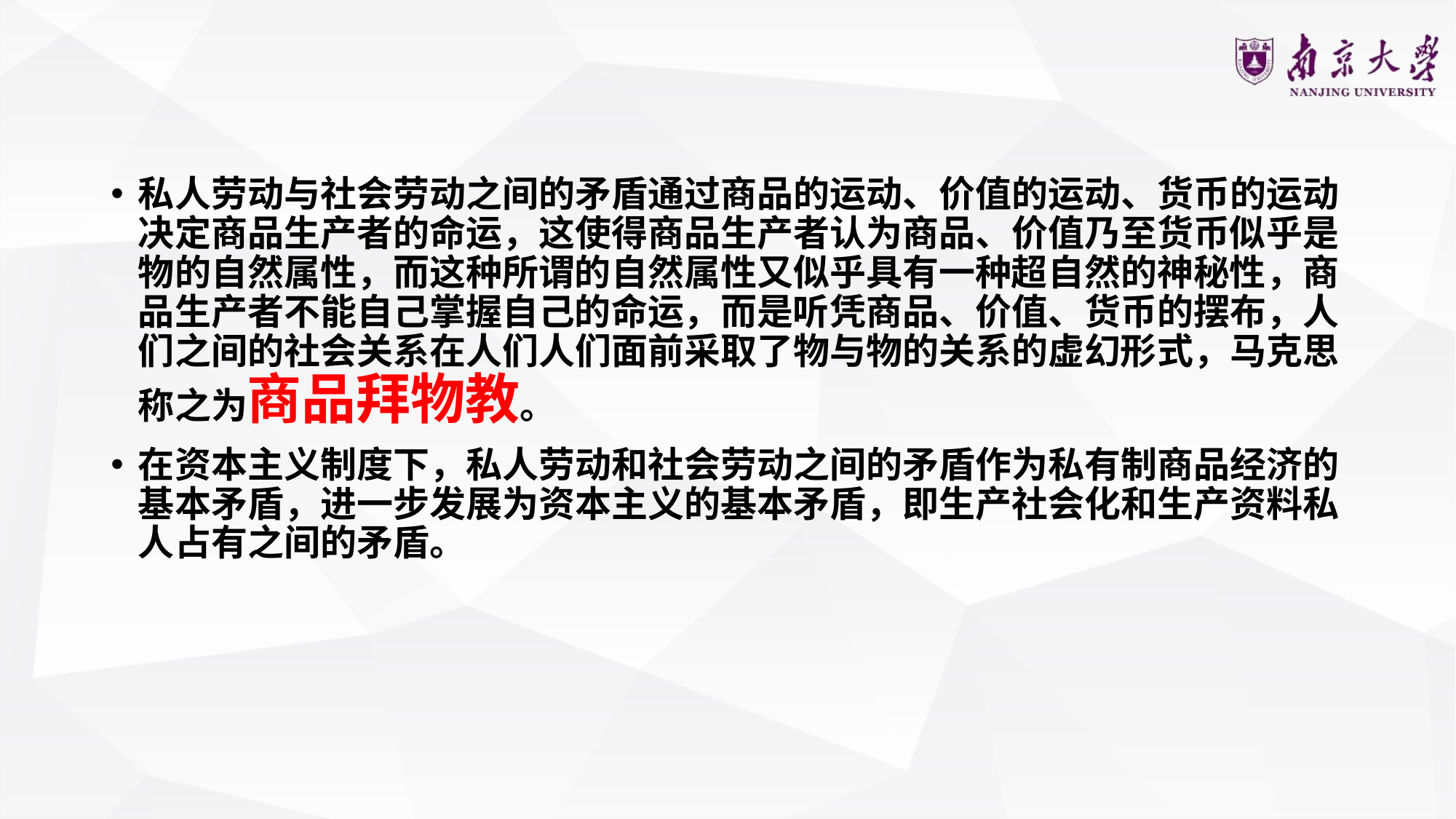

#

私人劳动与社会劳动之间的矛盾通过商品的运动、价值的运动、货币的运动决定商品生产者的命运，这使得商品生产者认为商品、价值乃至货币似乎是物的自然属性，而这种所谓的自然属性又似乎具有一种超自然的神秘性，商品生产者不能自己掌握自己的命运，而是听凭商品、价值、货币的摆布，人们之间的社会关系在人们人们面前采取了物与物的关系的虚幻形式，马克思称之为商品拜物教。
在资本主义制度下，私人劳动和社会劳动之间的矛盾作为私有制商品经济的基本矛盾，进一步发展为资本主义的基本矛盾，即生产社会化和生产资料私人占有之间的矛盾。